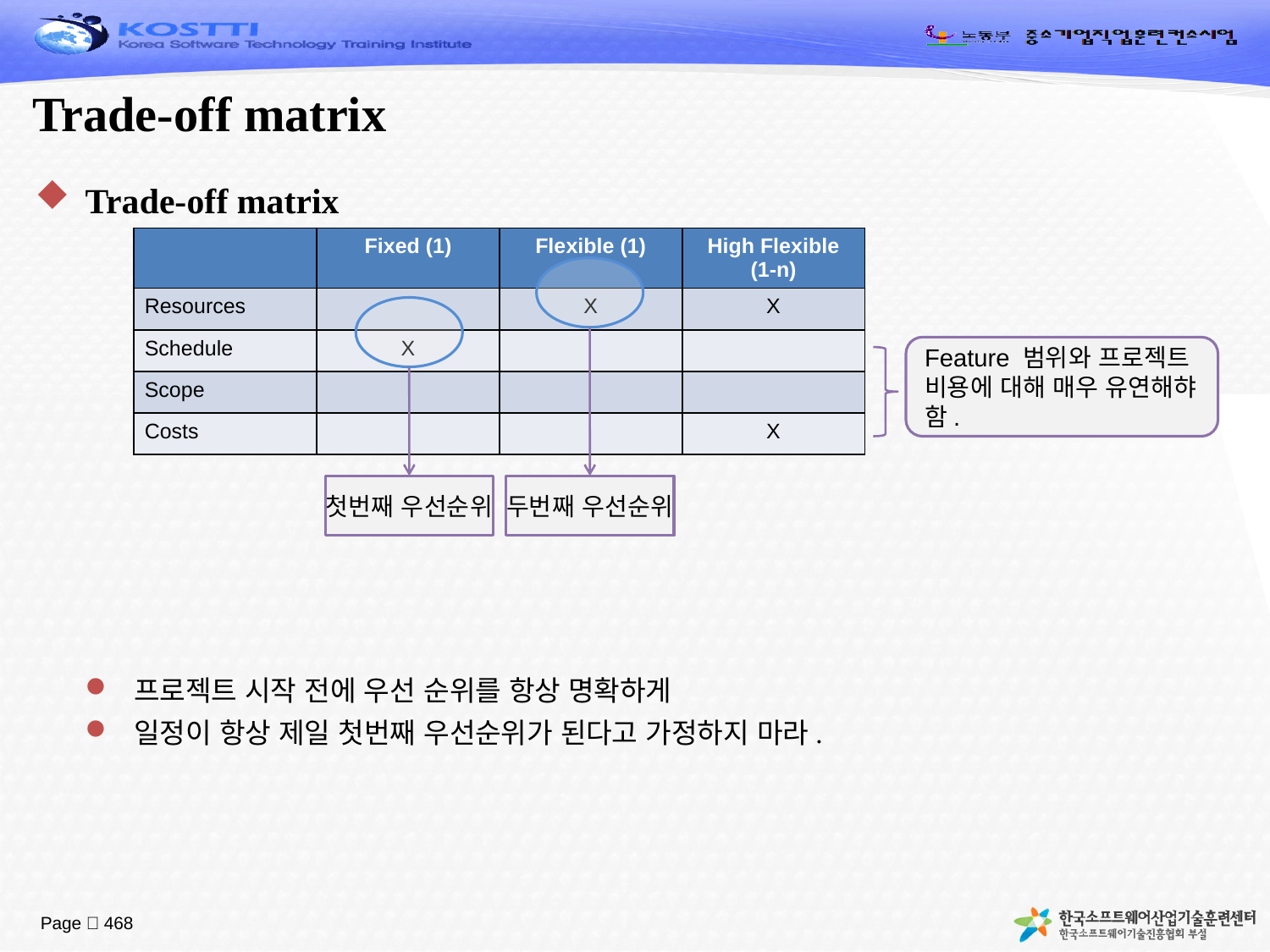

# Trade-off matrix
Trade-off matrix

프로젝트 시작 전에 우선 순위를 항상 명확하게
일정이 항상 제일 첫번째 우선순위가 된다고 가정하지 마라.
|  | Fixed (1) | Flexible (1) | High Flexible (1-n) |
| --- | --- | --- | --- |
| Resources |  | X | X |
| Schedule | X |  |  |
| Scope |  |  |  |
| Costs |  |  | X |

Feature 범위와 프로젝트 비용에 대해 매우 유연해햐 함.

첫번째 우선순위
두번째 우선순위